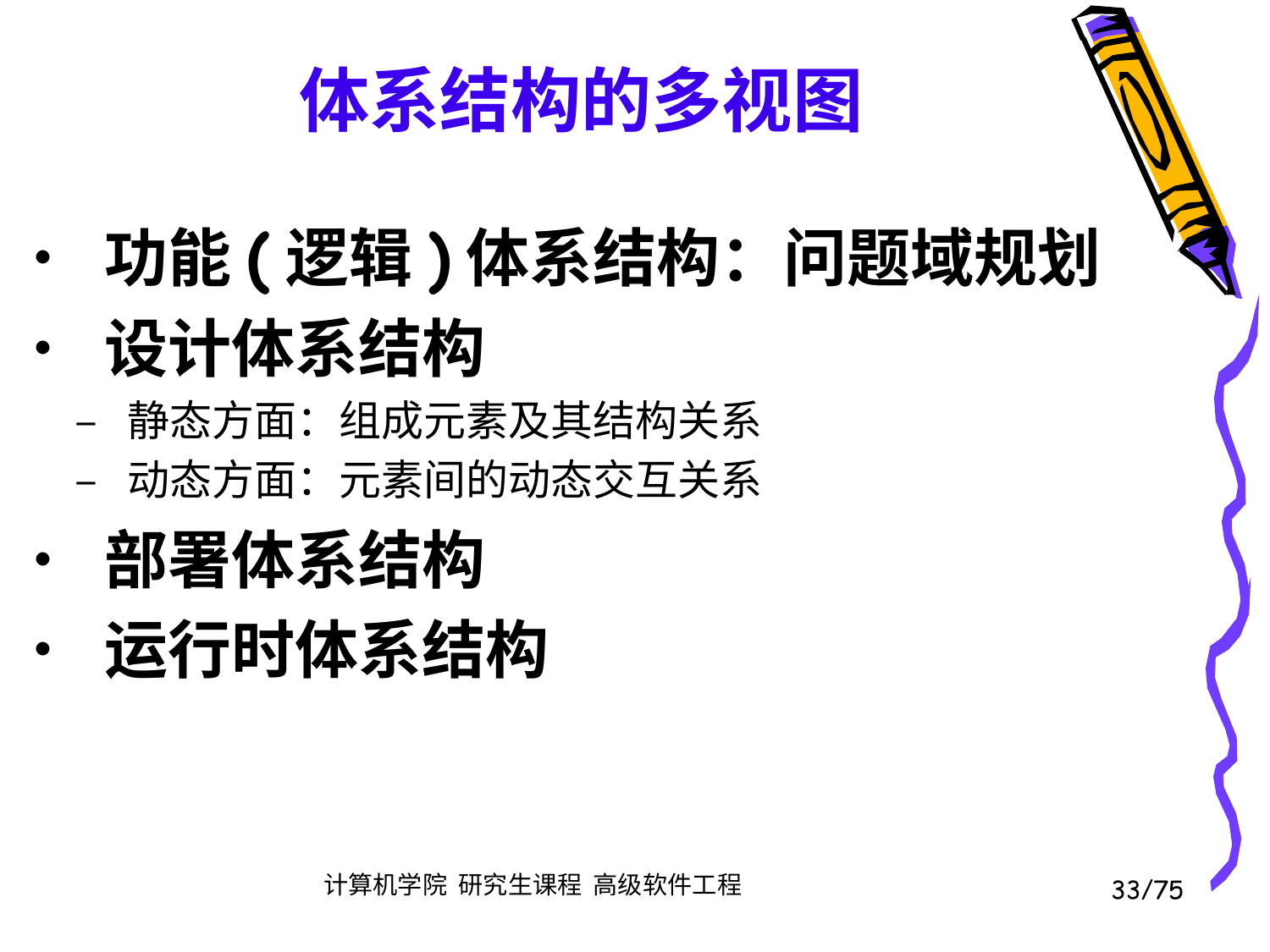

体系结构的多视图

• 功能(逻辑)体系结构：问题域规划
• 设计体系结构
	–  静态方面：组成元素及其结构关系
	–  动态方面：元素间的动态交互关系
• 部署体系结构
• 运行时体系结构

33/75
计算机学院  研究生课程  高级软件工程